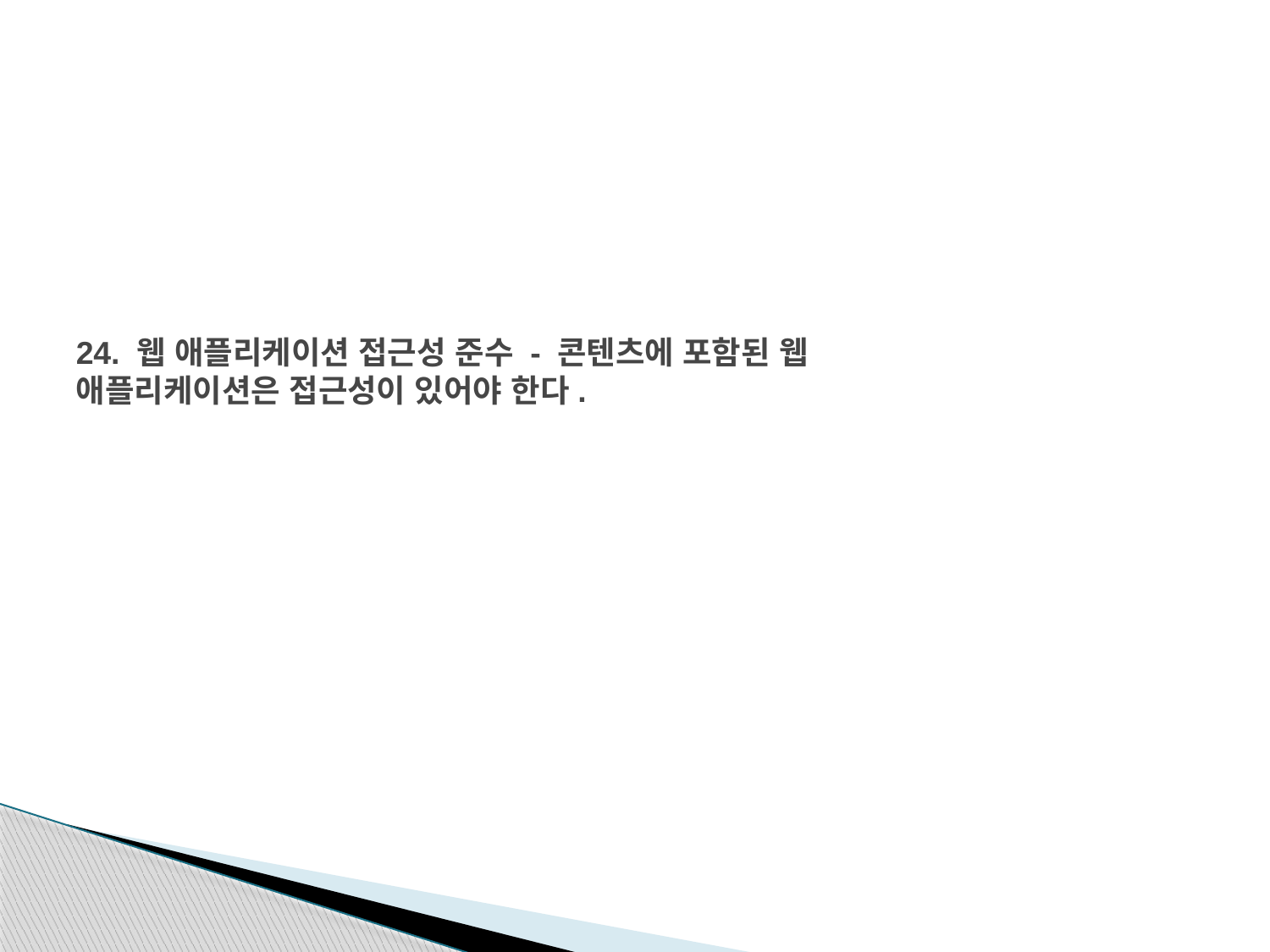

# 24. 웹 애플리케이션 접근성 준수 - 콘텐츠에 포함된 웹 애플리케이션은 접근성이 있어야 한다.